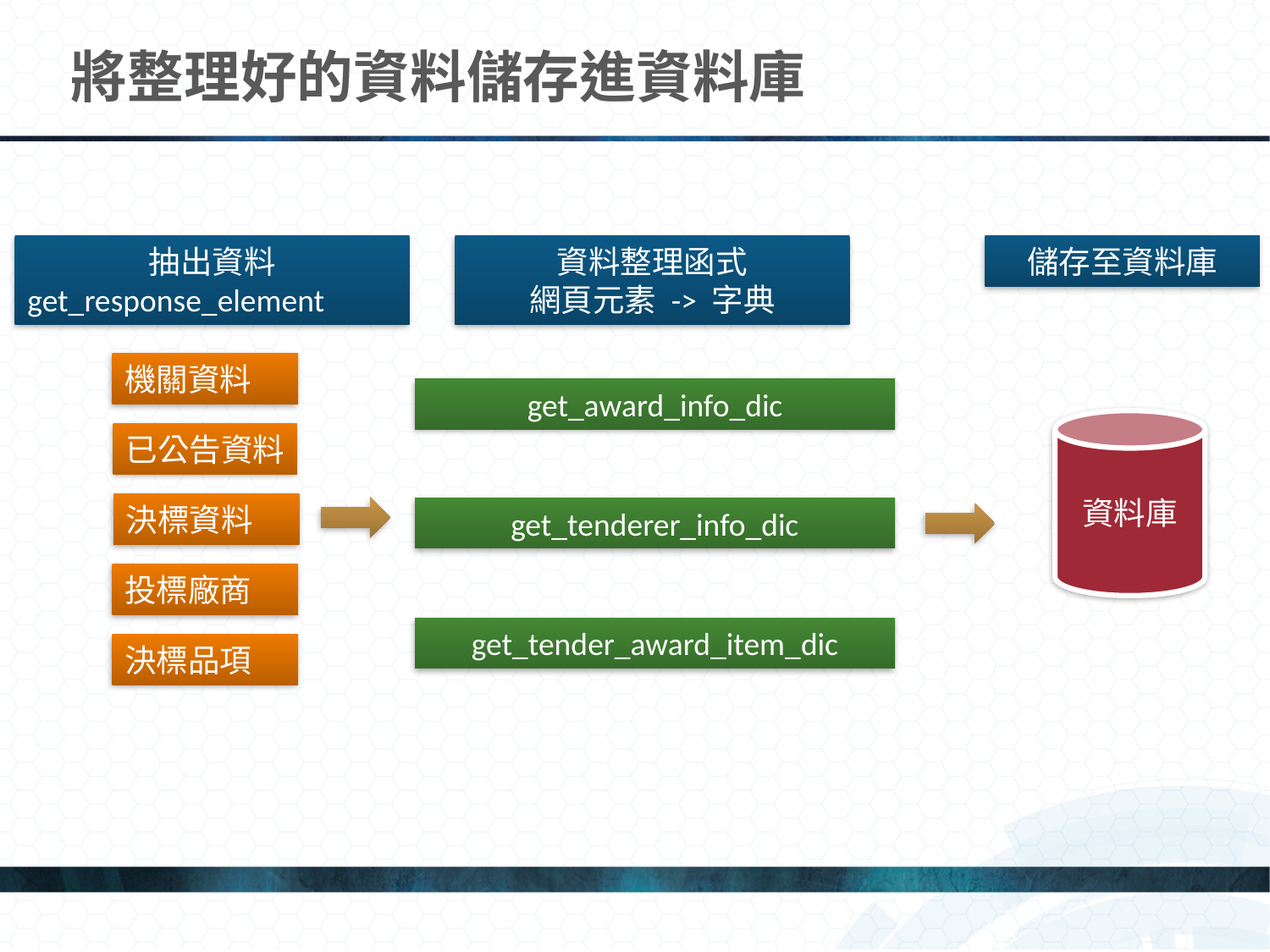

# 將整理好的資料儲存進資料庫
資料整理函式
網頁元素 -> 字典
抽出資料
get_response_element
儲存至資料庫
機關資料
get_award_info_dic
資料庫
已公告資料
決標資料

get_tenderer_info_dic

投標廠商
get_tender_award_item_dic
決標品項